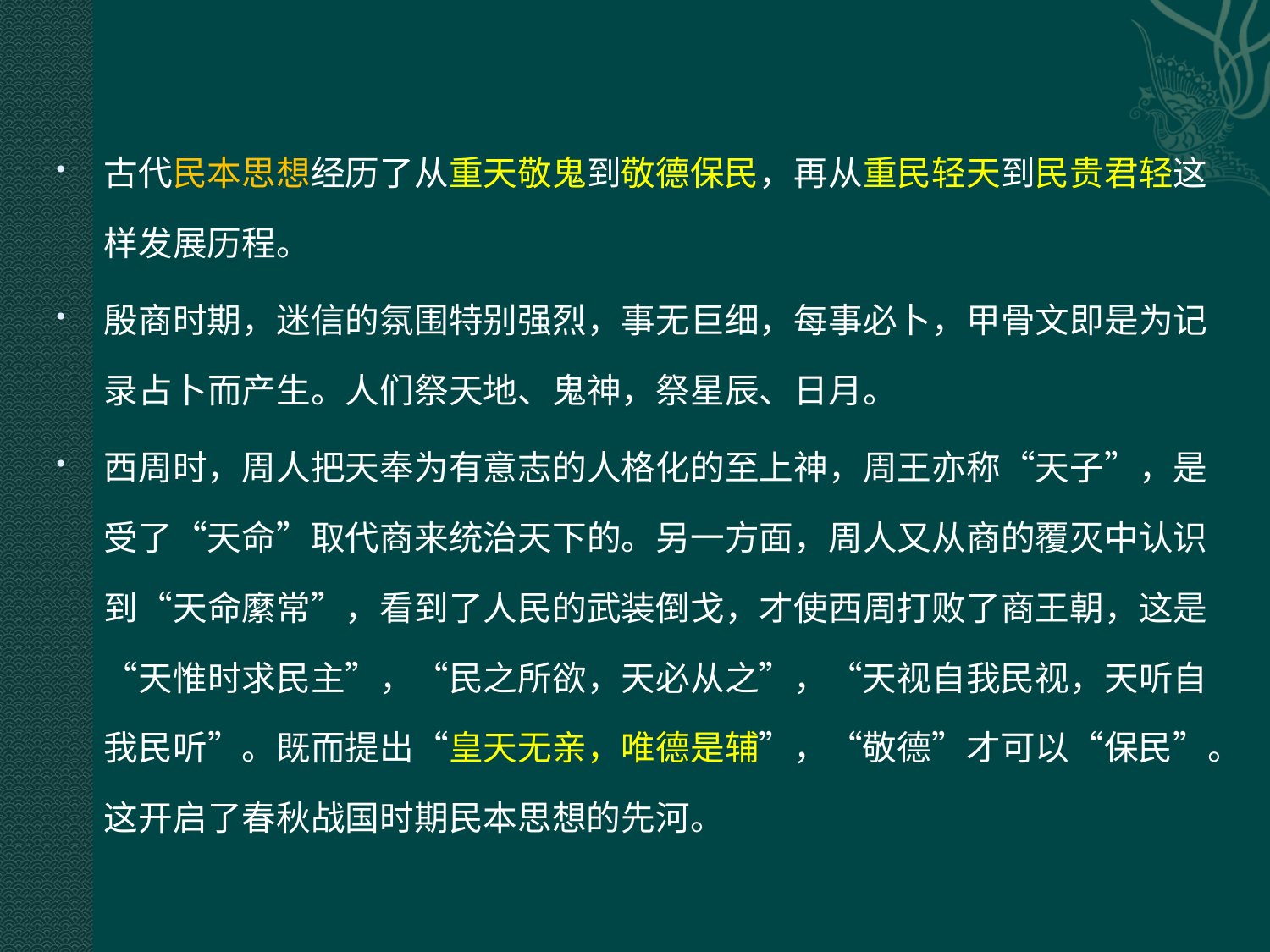

古代民本思想经历了从重天敬鬼到敬德保民，再从重民轻天到民贵君轻这样发展历程。
殷商时期，迷信的氛围特别强烈，事无巨细，每事必卜，甲骨文即是为记录占卜而产生。人们祭天地、鬼神，祭星辰、日月。
西周时，周人把天奉为有意志的人格化的至上神，周王亦称“天子”，是受了“天命”取代商来统治天下的。另一方面，周人又从商的覆灭中认识到“天命縻常”，看到了人民的武装倒戈，才使西周打败了商王朝，这是“天惟时求民主”，“民之所欲，天必从之”，“天视自我民视，天听自我民听”。既而提出“皇天无亲，唯德是辅”，“敬德”才可以“保民”。这开启了春秋战国时期民本思想的先河。